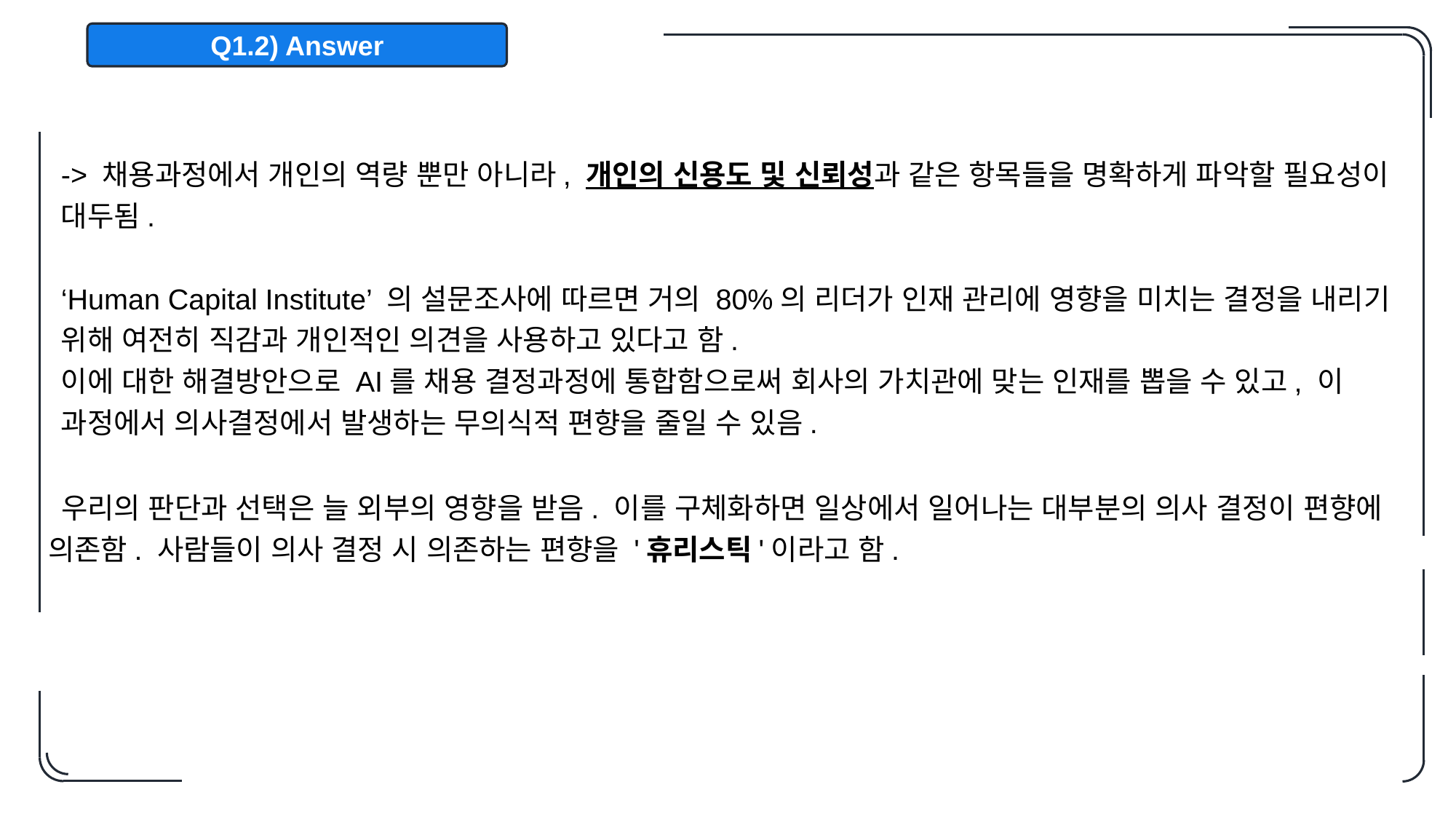

Q1.2) Answer

-> 채용과정에서 개인의 역량 뿐만 아니라, 개인의 신용도 및 신뢰성과 같은 항목들을 명확하게 파악할 필요성이 대두됨.

‘Human Capital Institute’ 의 설문조사에 따르면 거의 80%의 리더가 인재 관리에 영향을 미치는 결정을 내리기 위해 여전히 직감과 개인적인 의견을 사용하고 있다고 함.
이에 대한 해결방안으로 AI를 채용 결정과정에 통합함으로써 회사의 가치관에 맞는 인재를 뽑을 수 있고, 이 과정에서 의사결정에서 발생하는 무의식적 편향을 줄일 수 있음.
 우리의 판단과 선택은 늘 외부의 영향을 받음. 이를 구체화하면 일상에서 일어나는 대부분의 의사 결정이 편향에 의존함. 사람들이 의사 결정 시 의존하는 편향을 '휴리스틱'이라고 함.